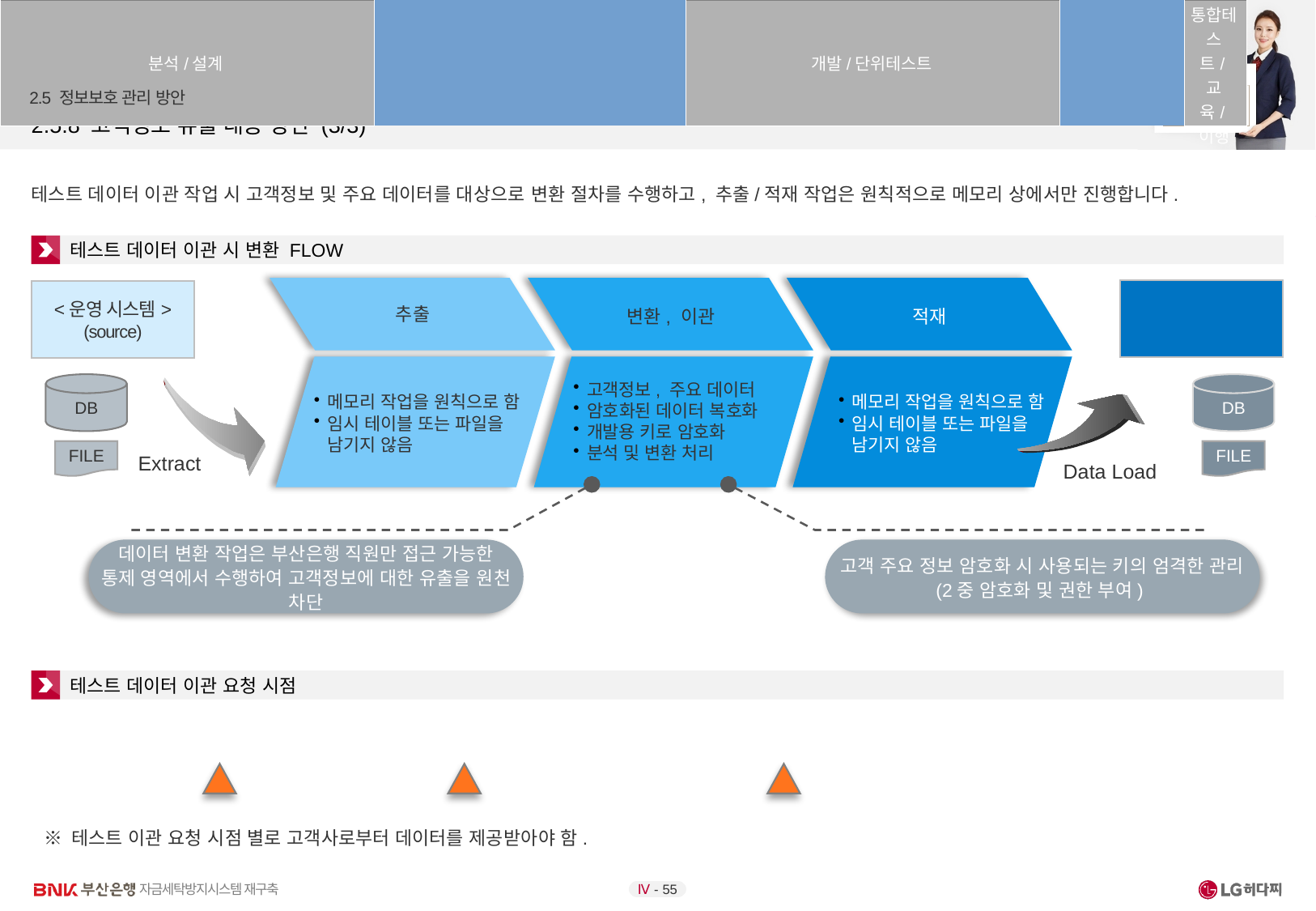

2
프로젝트 개발 및 관리 방안
2.5 정보보호 관리 방안
# 2.5.8 고객정보 유출 대응 방안 (3/3)
테스트 데이터 이관 작업 시 고객정보 및 주요 데이터를 대상으로 변환 절차를 수행하고, 추출/적재 작업은 원칙적으로 메모리 상에서만 진행합니다.
테스트 데이터 이관 시 변환 FLOW

<개발 시스템>
(target)
<운영 시스템>
(source)
추출
변환, 이관
적재

고객정보, 주요 데이터
암호화된 데이터 복호화
개발용 키로 암호화
분석 및 변환 처리
DB
DB
메모리 작업을 원칙으로 함
임시 테이블 또는 파일을 남기지 않음
메모리 작업을 원칙으로 함
임시 테이블 또는 파일을 남기지 않음

FILE
FILE
Extract
Data Load

데이터 변환 작업은 부산은행 직원만 접근 가능한 통제 영역에서 수행하여 고객정보에 대한 유출을 원천 차단
고객 주요 정보 암호화 시 사용되는 키의 엄격한 관리
(2중 암호화 및 권한 부여)
테스트 데이터 이관 요청 시점

| 분석/설계 |  |  |  |  |  | 개발/단위테스트 |  |  |  |  |  | 통합테스트/교육/이행 |  |  |  | 오픈/안정화 |  |  |  |
| --- | --- | --- | --- | --- | --- | --- | --- | --- | --- | --- | --- | --- | --- | --- | --- | --- | --- | --- | --- |

※ 테스트 이관 요청 시점 별로 고객사로부터 데이터를 제공받아야 함.
Ⅳ - 55